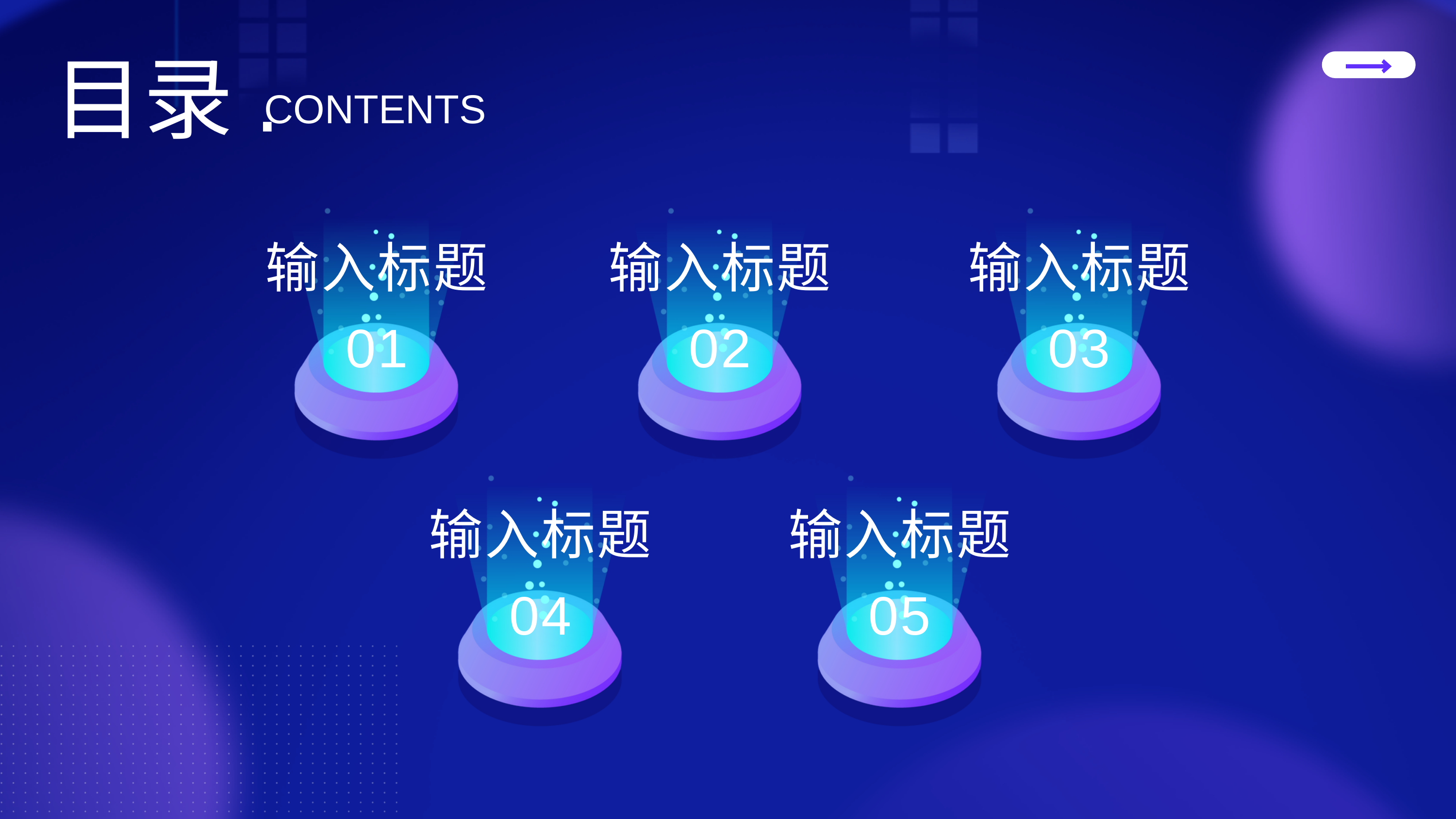

目录.

CONTENTS

输入标题
输入标题
输入标题
01
02
03

输入标题
输入标题
04
05